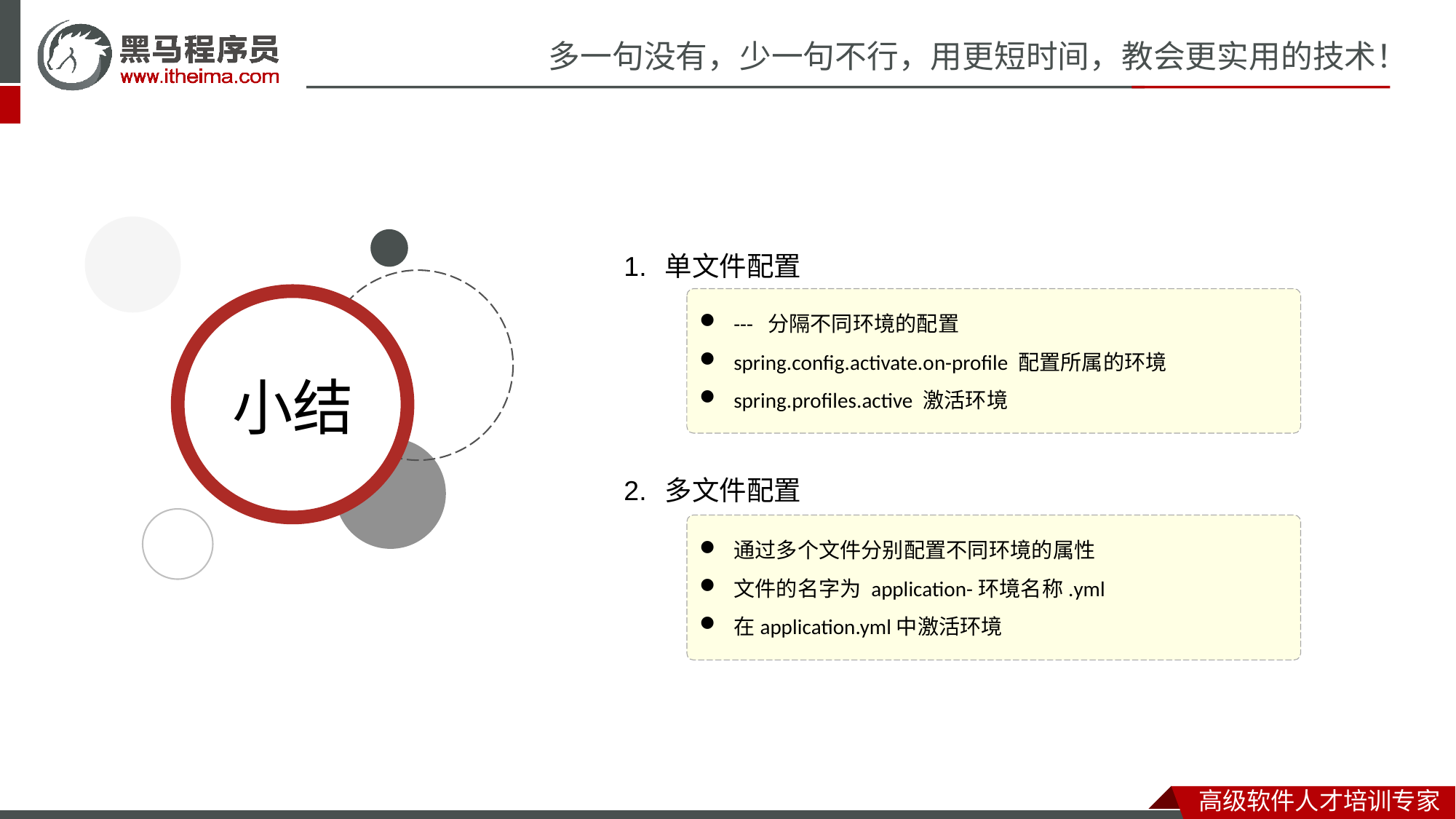

单文件配置

多文件配置
---  分隔不同环境的配置
spring.config.activate.on-profile 配置所属的环境
spring.profiles.active 激活环境
通过多个文件分别配置不同环境的属性
文件的名字为 application-环境名称.yml
在application.yml中激活环境